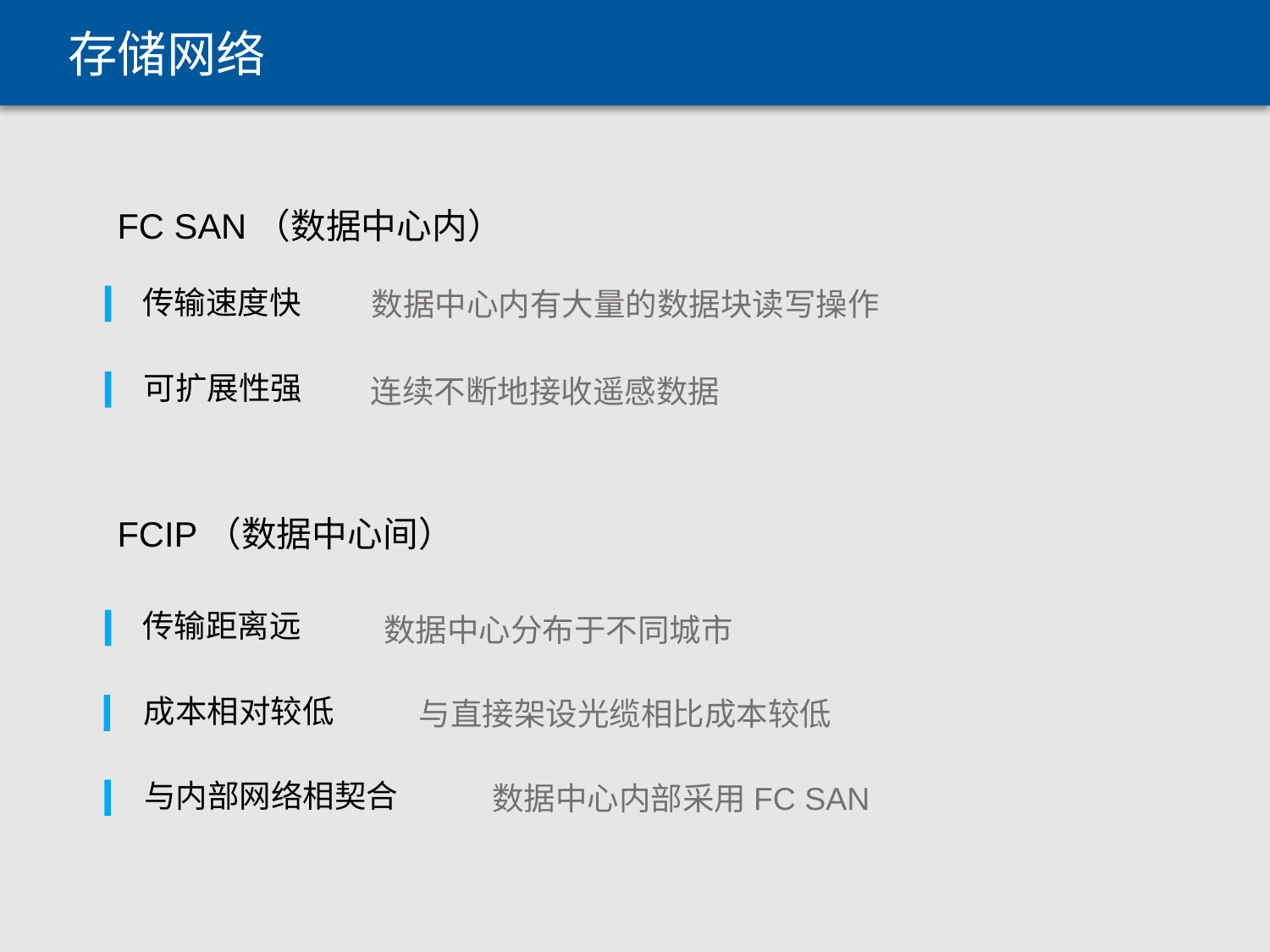

存储网络
FC SAN（数据中心内）
传输速度快
数据中心内有大量的数据块读写操作

可扩展性强
连续不断地接收遥感数据

FCIP（数据中心间）
传输距离远
数据中心分布于不同城市

成本相对较低
与直接架设光缆相比成本较低

与内部网络相契合
数据中心内部采用FC SAN